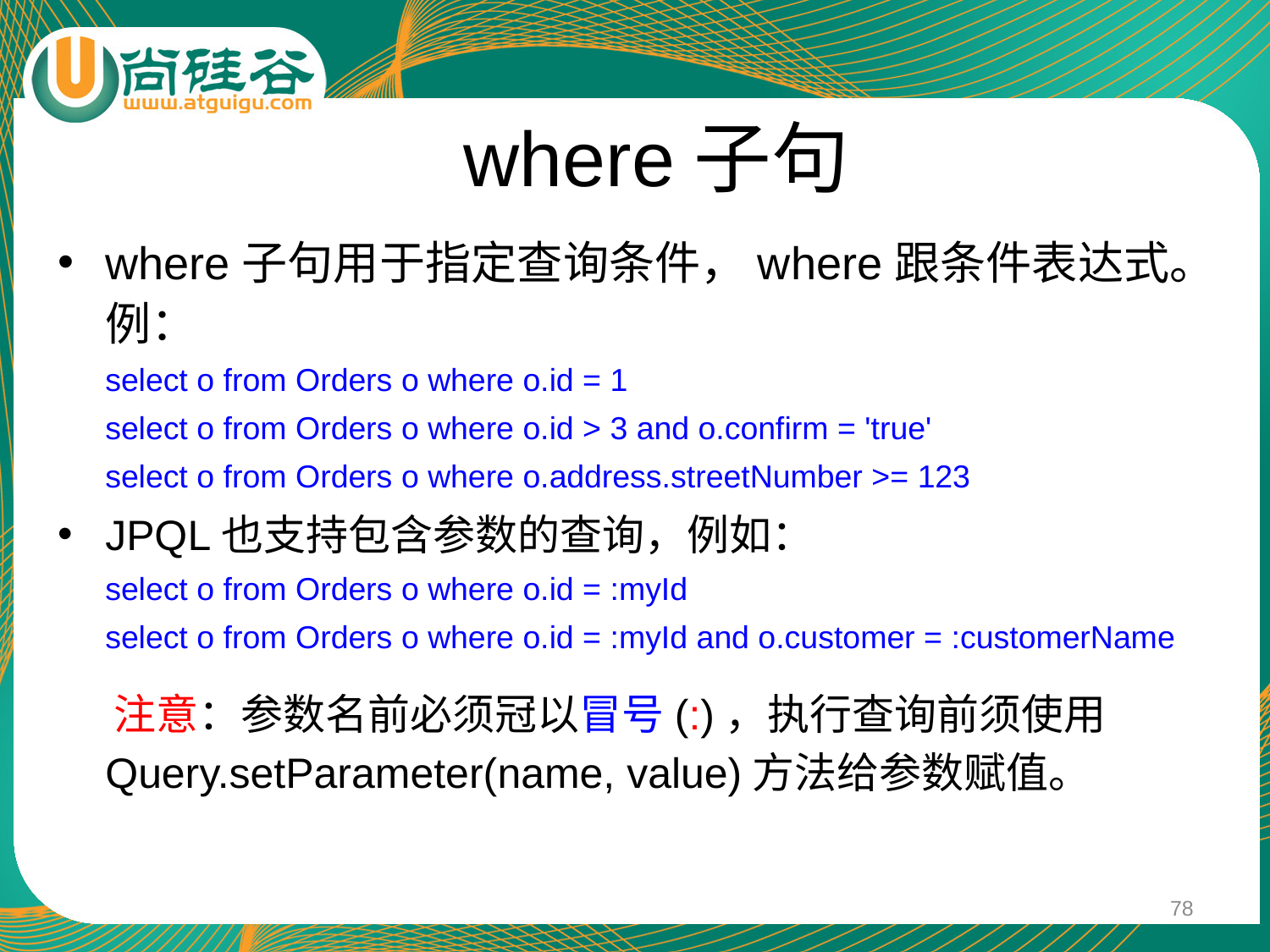

# where子句
where子句用于指定查询条件，where跟条件表达式。例：
	select o from Orders o where o.id = 1
	select o from Orders o where o.id > 3 and o.confirm = 'true'
	select o from Orders o where o.address.streetNumber >= 123
JPQL也支持包含参数的查询，例如：
	select o from Orders o where o.id = :myId
	select o from Orders o where o.id = :myId and o.customer = :customerName
　注意：参数名前必须冠以冒号(:)，执行查询前须使用Query.setParameter(name, value)方法给参数赋值。
78